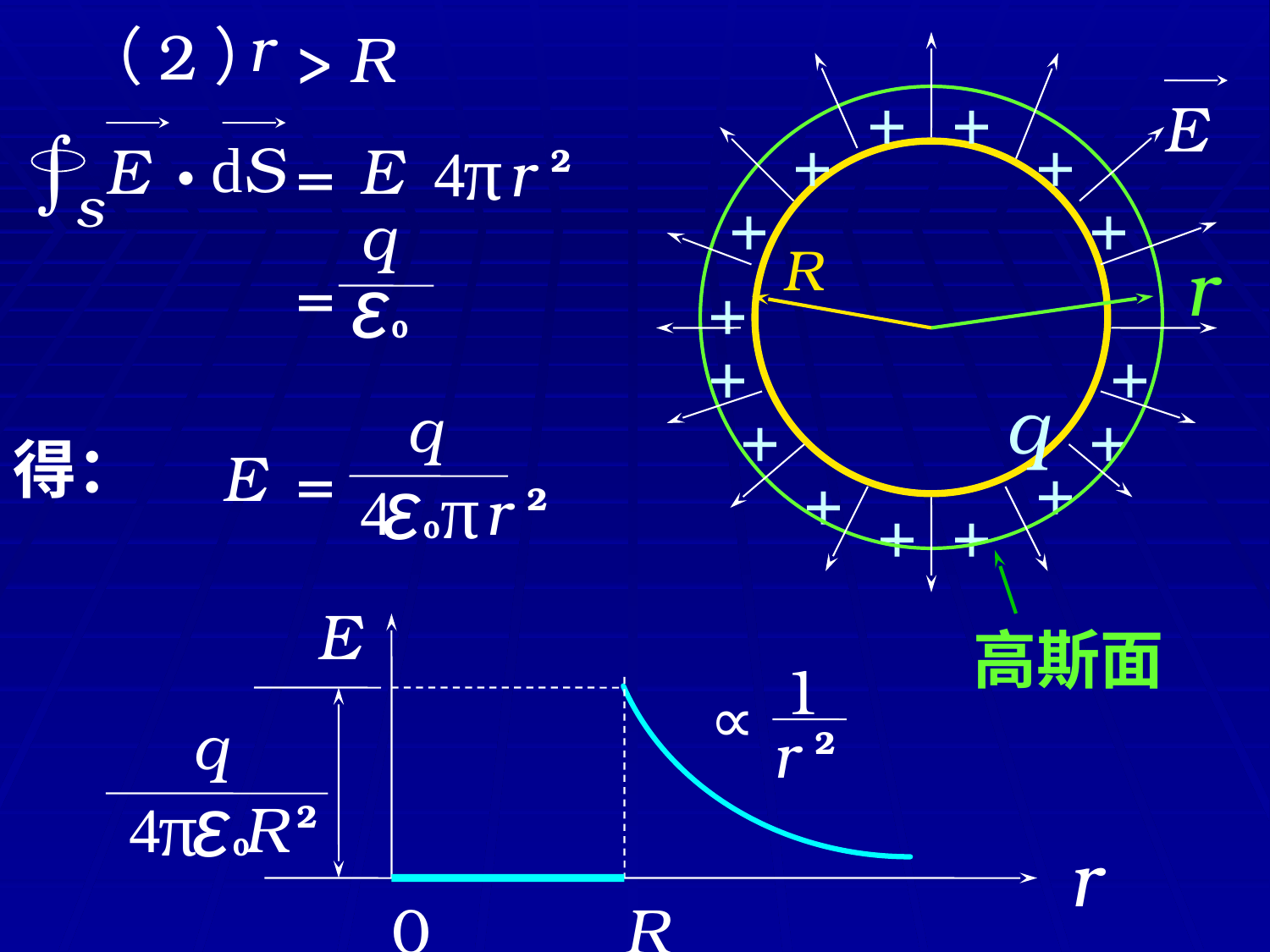

r
（2）
>
R

E
.
∫

s
π
d
S

E
E
4
r
=
2
+
+
+
+

+
+
R
+

+
+
q
+
+
+
+
+
+

r

高斯面

q
=
ε
0

q
得：
E
=
ε
0
π
4
r
2

E

1
∝

q
r
2

π
ε
0
4
R
2

r

0
R